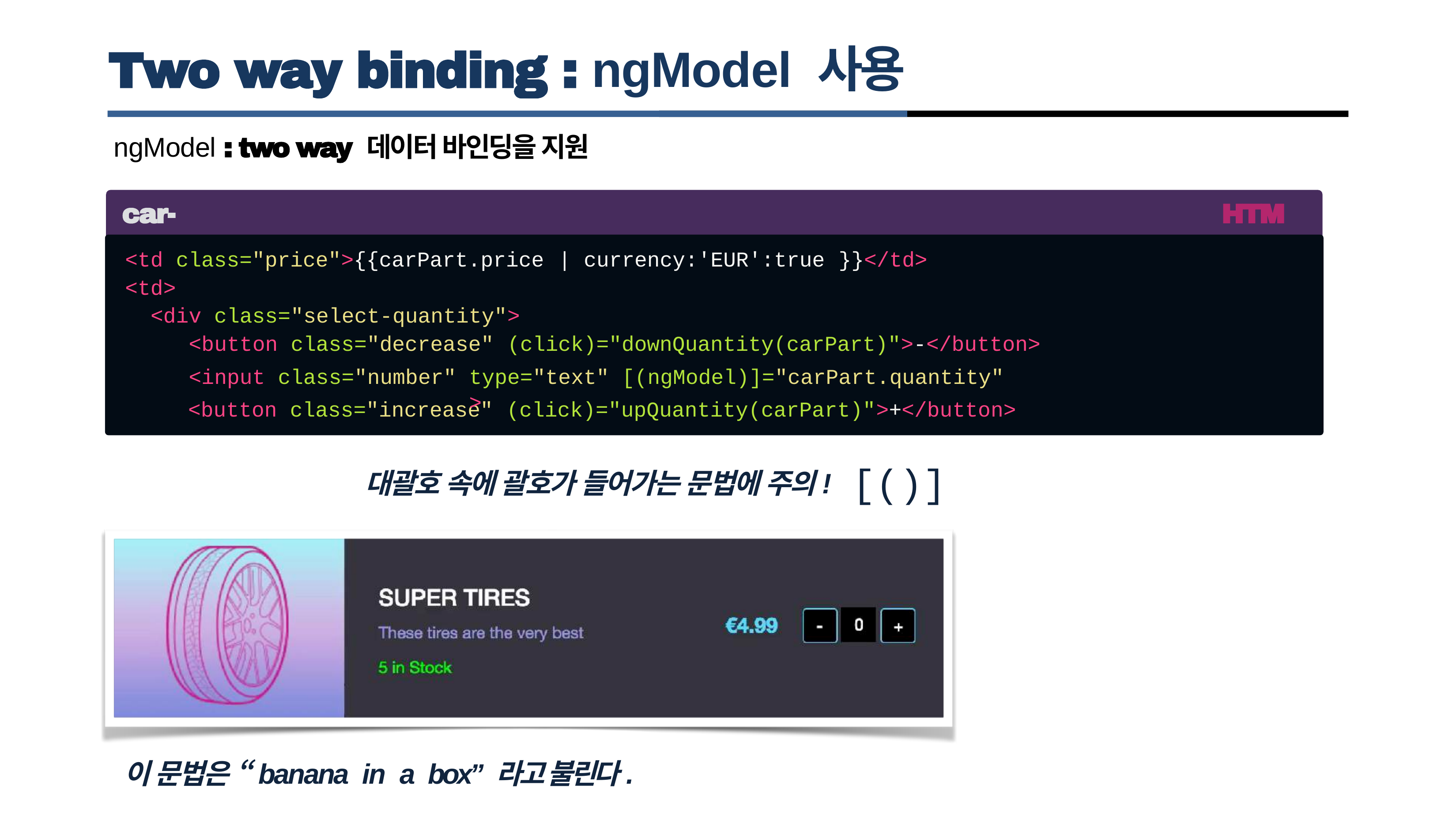

# Two way binding : ngModel 사용
ngModel : two way 데이터 바인딩을 지원

car-parts.component.html
HTML

<td class="price">{{carPart.price
| currency:'EUR':true
}}</td>
<td>
<div class="select-quantity">
<button class="decrease"
(click)="downQuantity(carPart)">-</button>
<input class="number"
<button
type="text" [(ngModel)]="carPart.quantity" >
class="increase"
(click)="upQuantity(carPart)">+</button>
[()]
대괄호 속에 괄호가 들어가는 문법에 주의!

이 문법은 “banana  in  a  box” 라고 불린다.